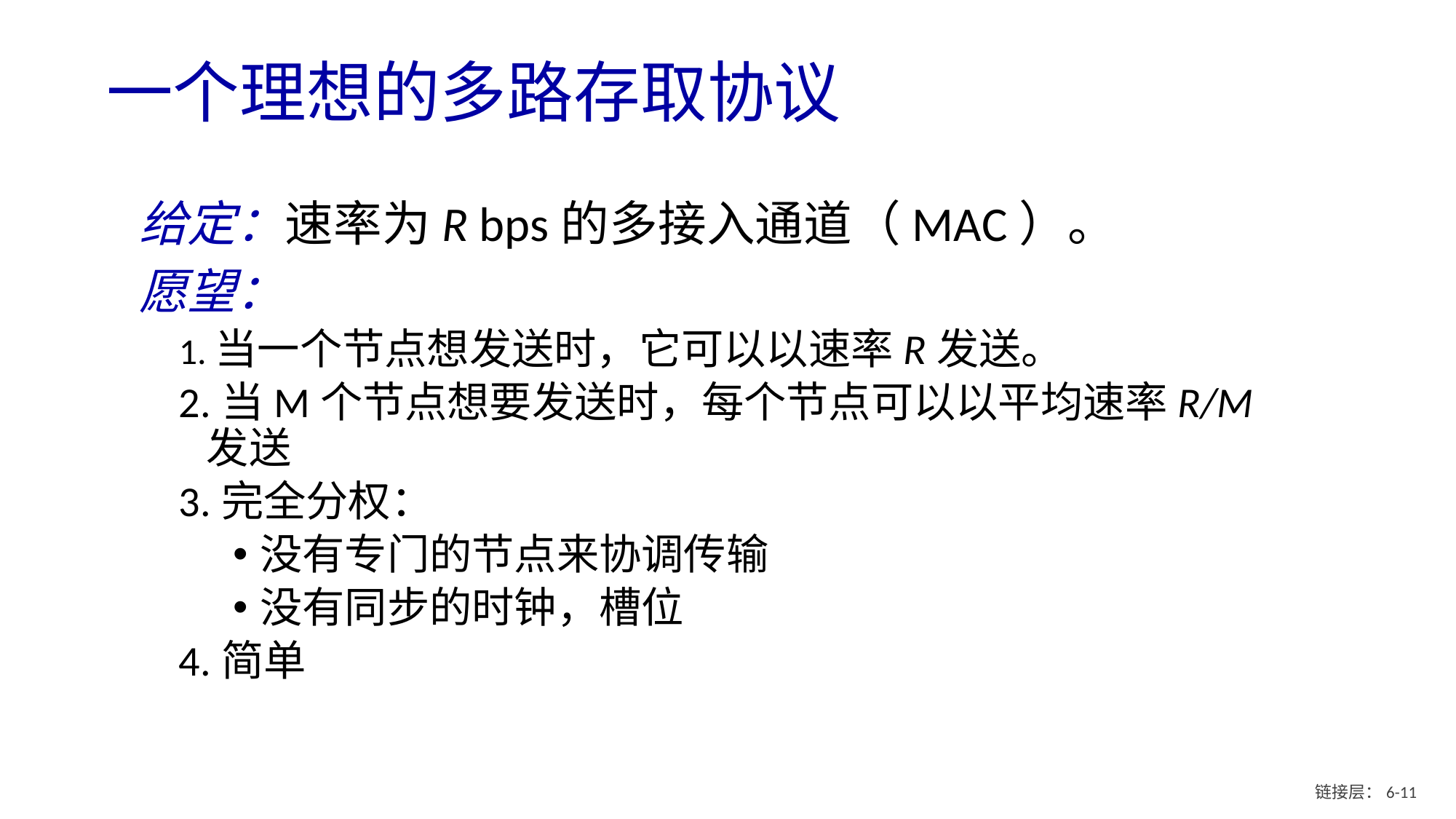

# 一个理想的多路存取协议
给定：速率为R bps的多接入通道（MAC）。
愿望：
1.当一个节点想发送时，它可以以速率R发送。
2.当M个节点想要发送时，每个节点可以以平均速率R/M发送
3.完全分权：
没有专门的节点来协调传输
没有同步的时钟，槽位
4.简单
链接层：6-11